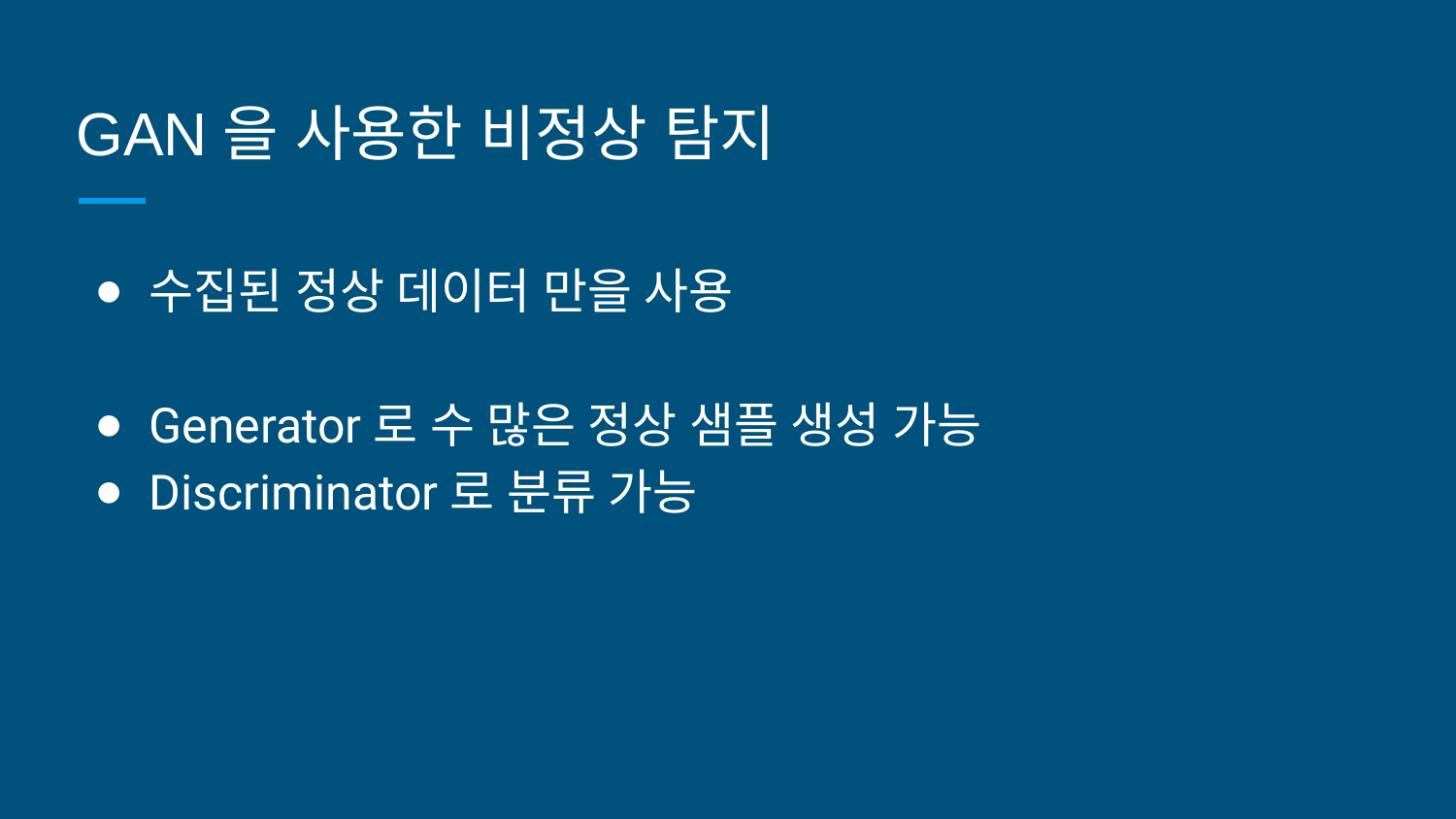

# GAN을 사용한 비정상 탐지
수집된 정상 데이터 만을 사용

Generator로 수 많은 정상 샘플 생성 가능
Discriminator로 분류 가능